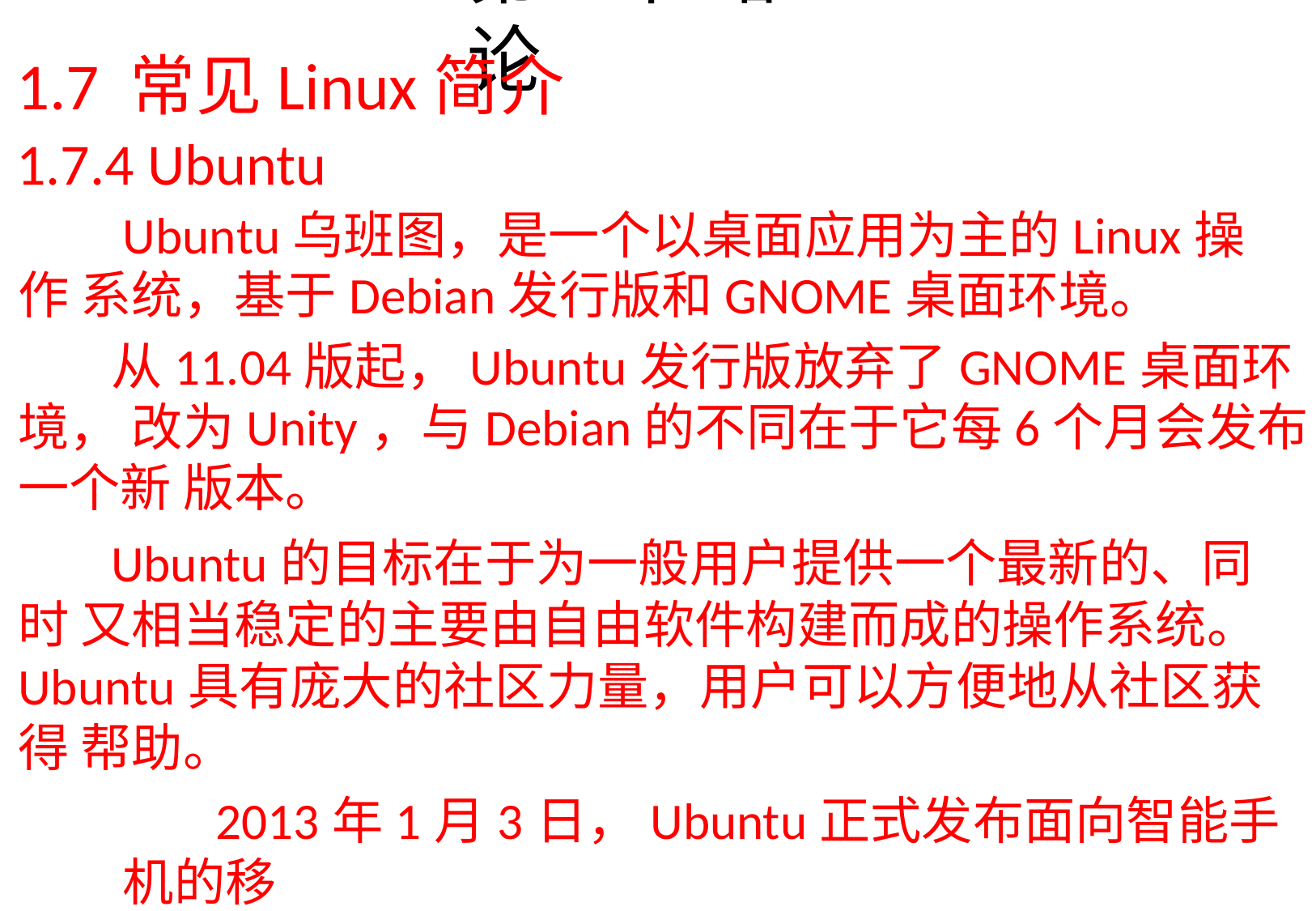

# 第1章 绪论
1.7 常见Linux简介
1.7.4 Ubuntu
Ubuntu乌班图，是一个以桌面应用为主的Linux操作 系统，基于Debian发行版和GNOME桌面环境。
从11.04版起，Ubuntu发行版放弃了GNOME桌面环境， 改为Unity，与Debian的不同在于它每6个月会发布一个新 版本。
Ubuntu的目标在于为一般用户提供一个最新的、同时 又相当稳定的主要由自由软件构建而成的操作系统。 Ubuntu具有庞大的社区力量，用户可以方便地从社区获得 帮助。
2013年1月3日，Ubuntu正式发布面向智能手机的移
动操作系统。